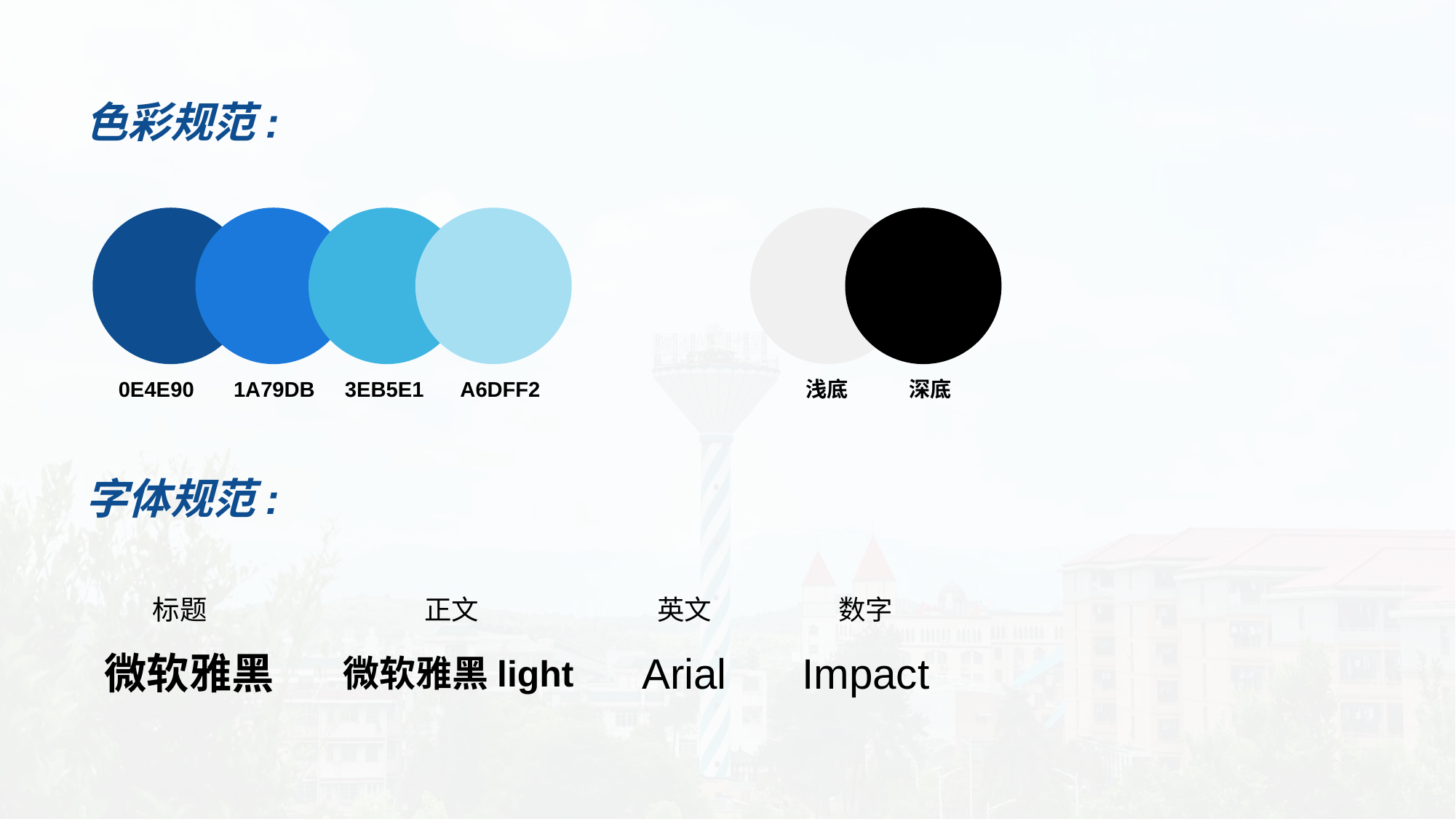

色彩规范:

0E4E90
1A79DB
3EB5E1
A6DFF2
浅底
深底
字体规范:
标题
正文
英文
数字
微软雅黑
Arial
Impact
微软雅黑light